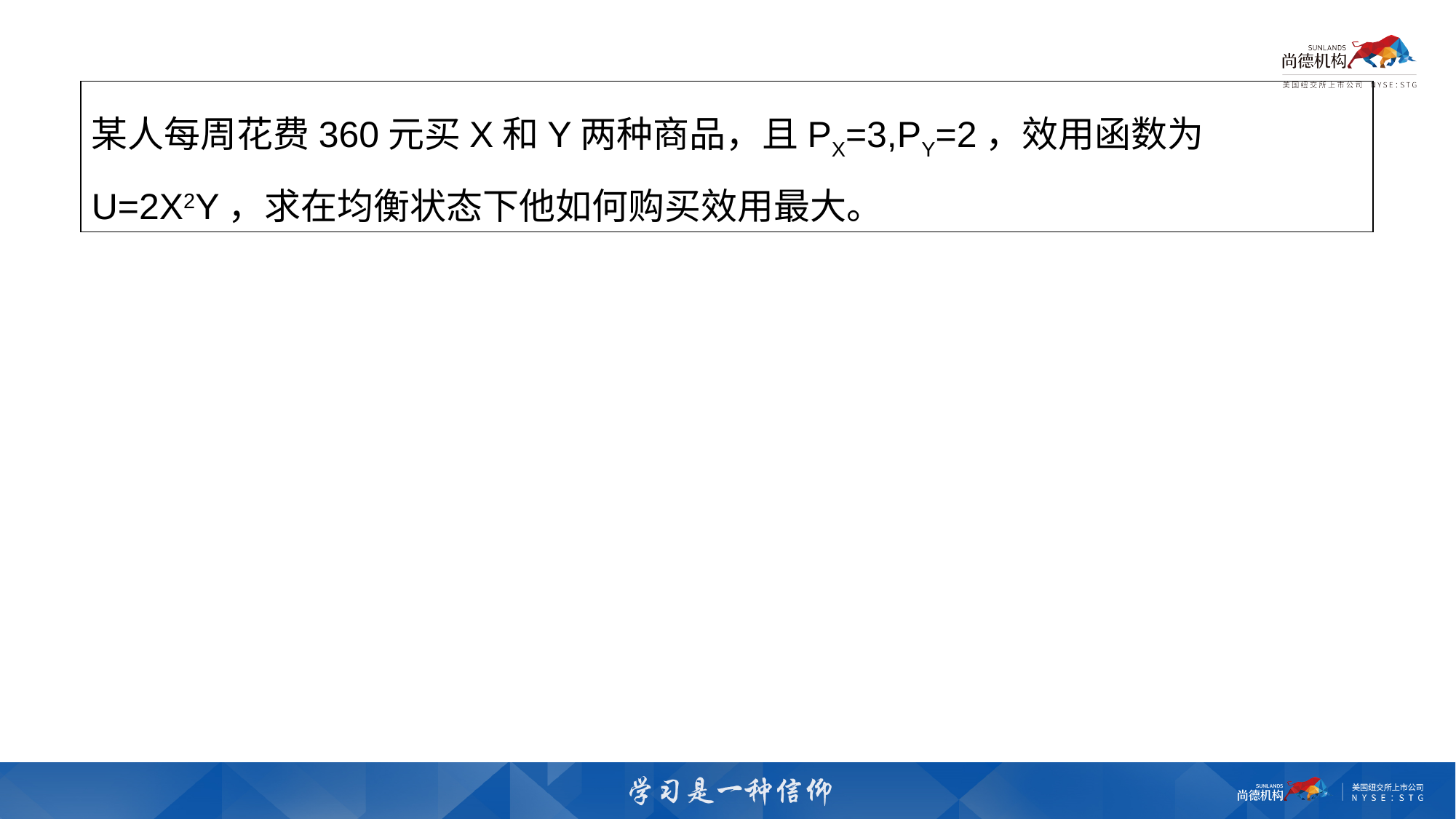

某人每周花费360元买X和Y两种商品，且PX=3,PY=2，效用函数为U=2X2Y，求在均衡状态下他如何购买效用最大。